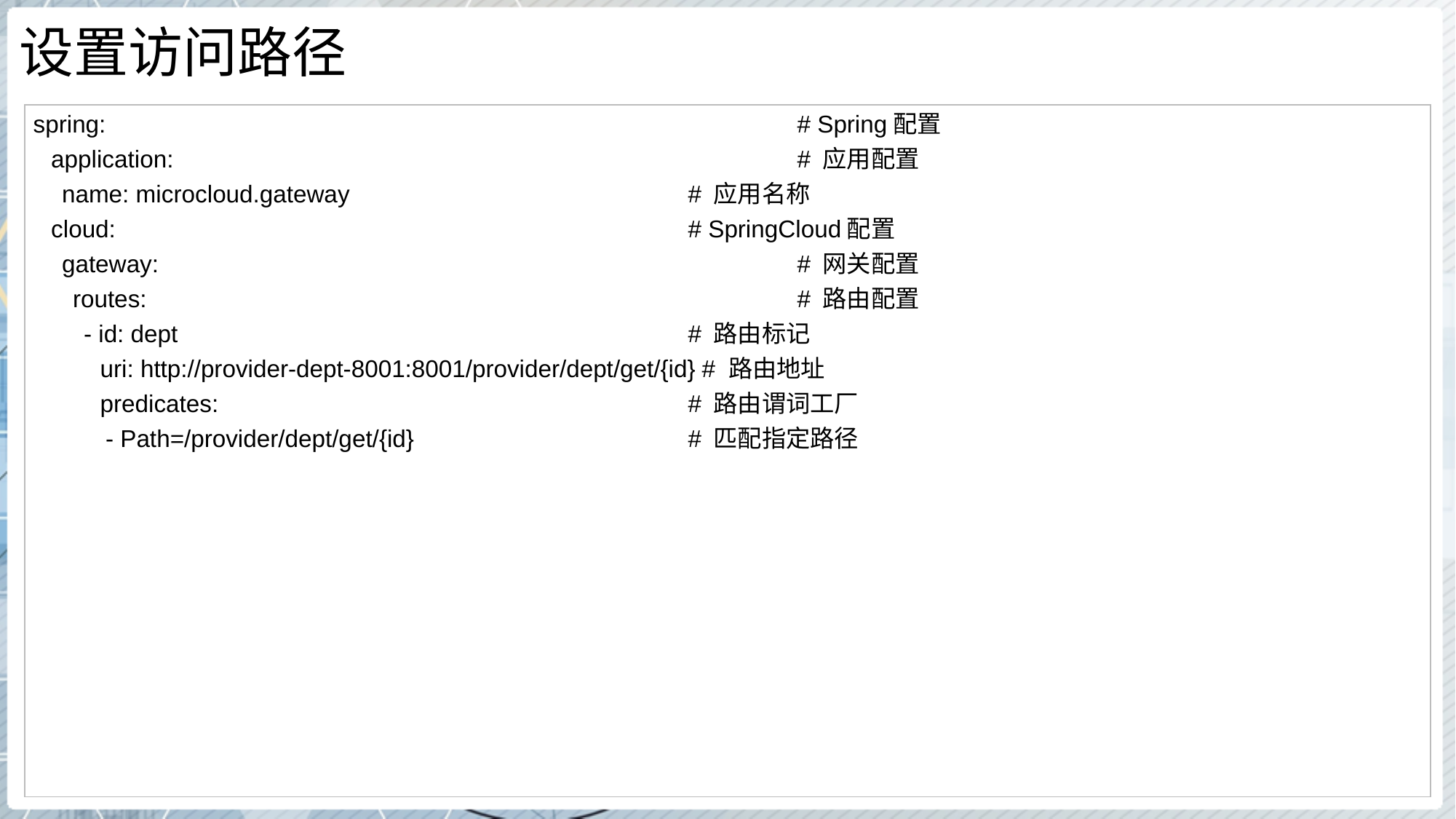

# 设置访问路径
| spring: # Spring配置 application: # 应用配置 name: microcloud.gateway # 应用名称 cloud: # SpringCloud配置 gateway: # 网关配置 routes: # 路由配置 - id: dept # 路由标记 uri: http://provider-dept-8001:8001/provider/dept/get/{id} # 路由地址 predicates: # 路由谓词工厂 - Path=/provider/dept/get/{id} # 匹配指定路径 |
| --- |